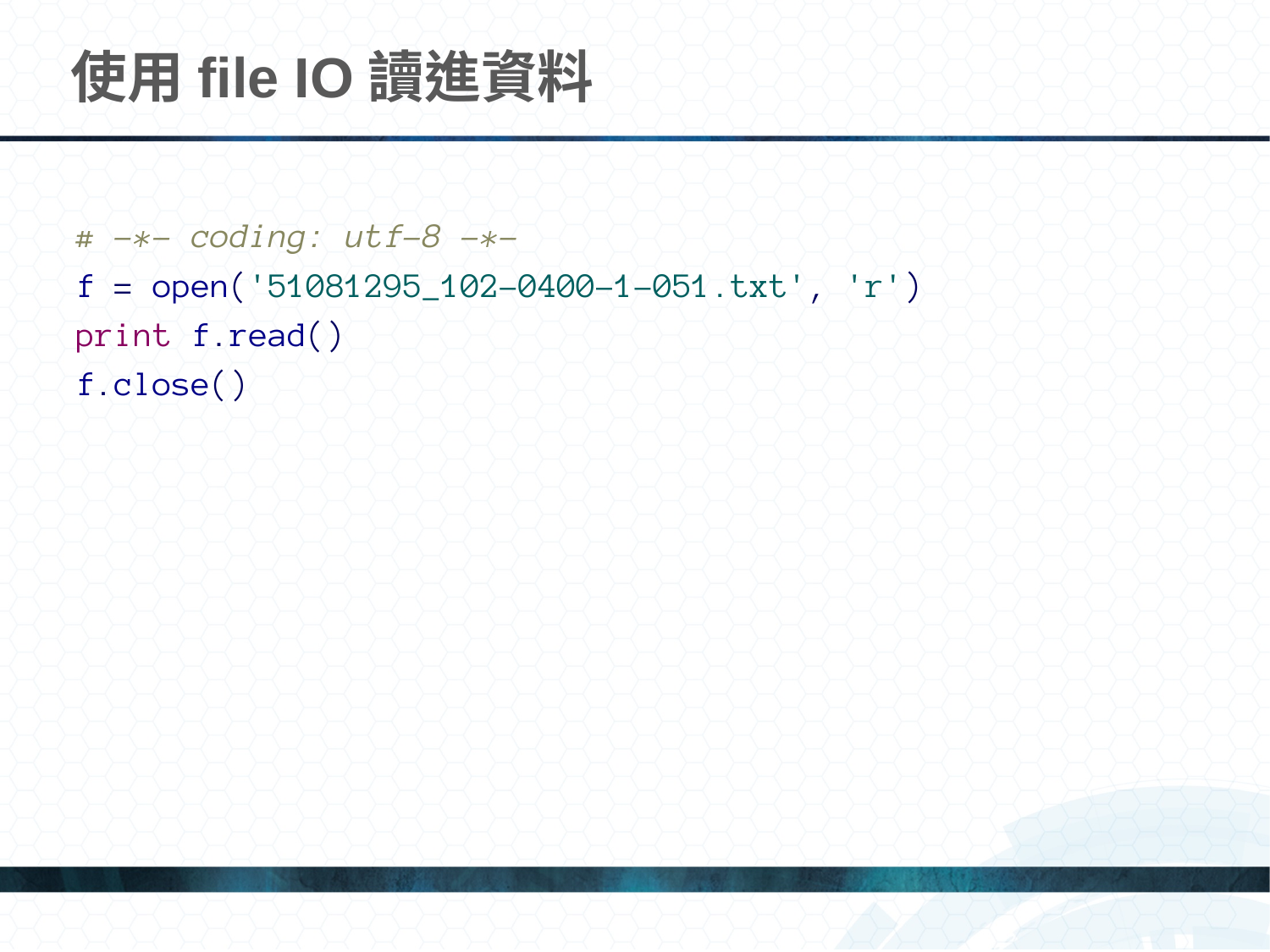

# 使用file IO讀進資料
# -*- coding: utf-8 -*-
f = open('51081295_102-0400-1-051.txt', 'r')
print f.read()
f.close()